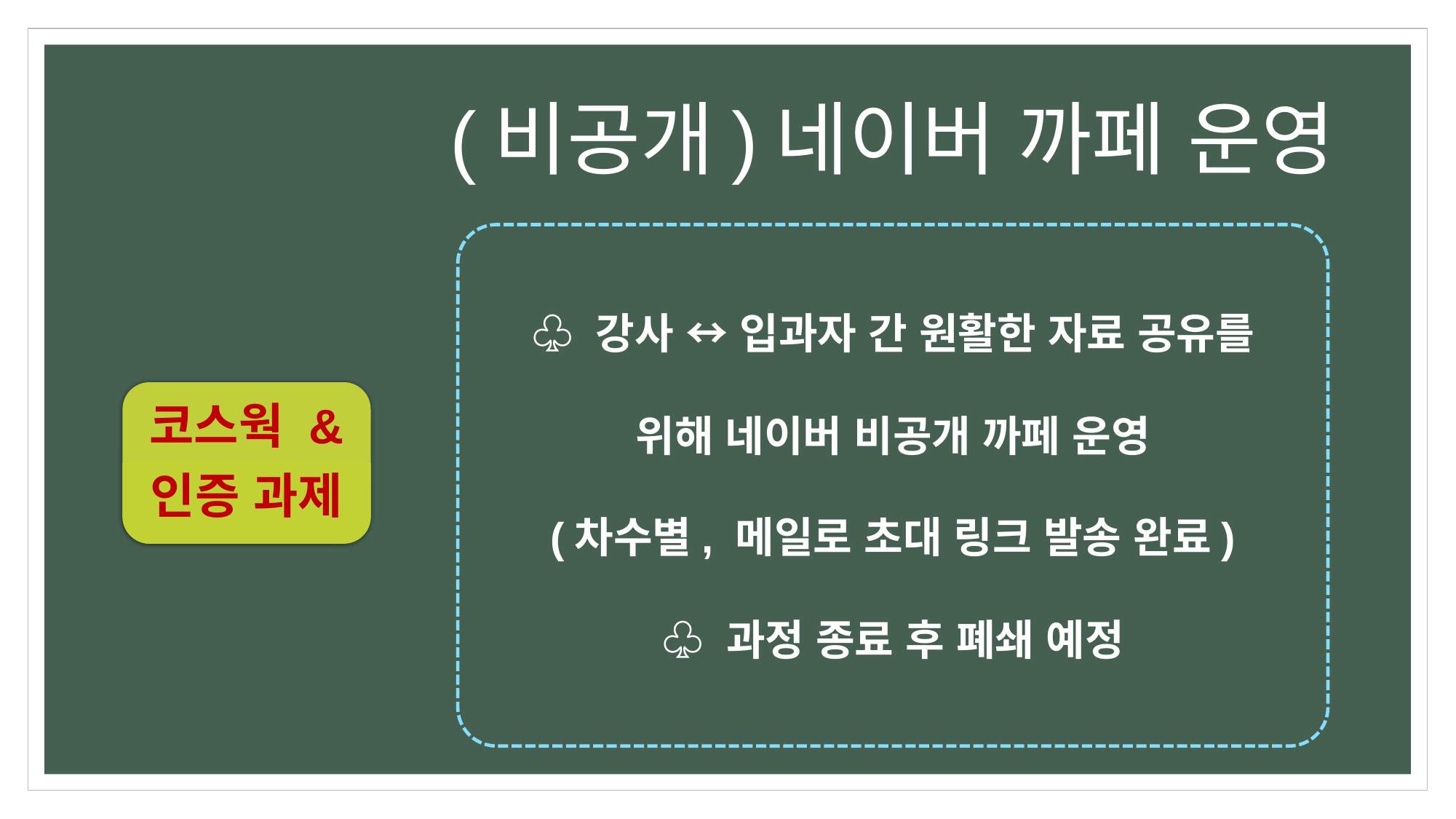

# (비공개)네이버 까페 운영
♧ 강사 ↔ 입과자 간 원활한 자료 공유를

위해 네이버 비공개 까페 운영

(차수별, 메일로 초대 링크 발송 완료)

♧ 과정 종료 후 폐쇄 예정

코스웍 &
인증 과제